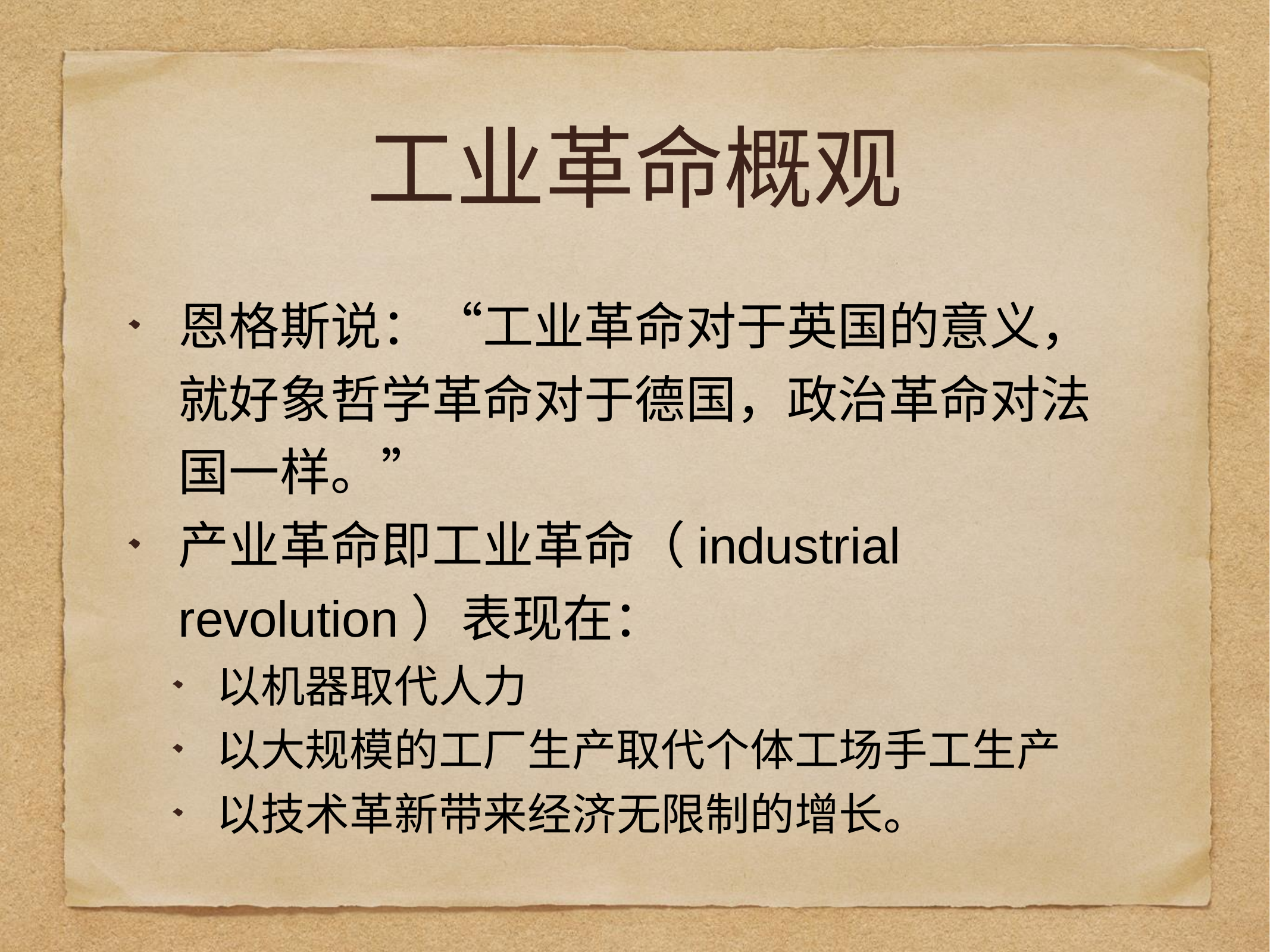

# 工业革命概观
恩格斯说：“工业革命对于英国的意义，就好象哲学革命对于德国，政治革命对法国一样。”
产业革命即工业革命（industrial revolution）表现在：
以机器取代人力
以大规模的工厂生产取代个体工场手工生产
以技术革新带来经济无限制的增长。